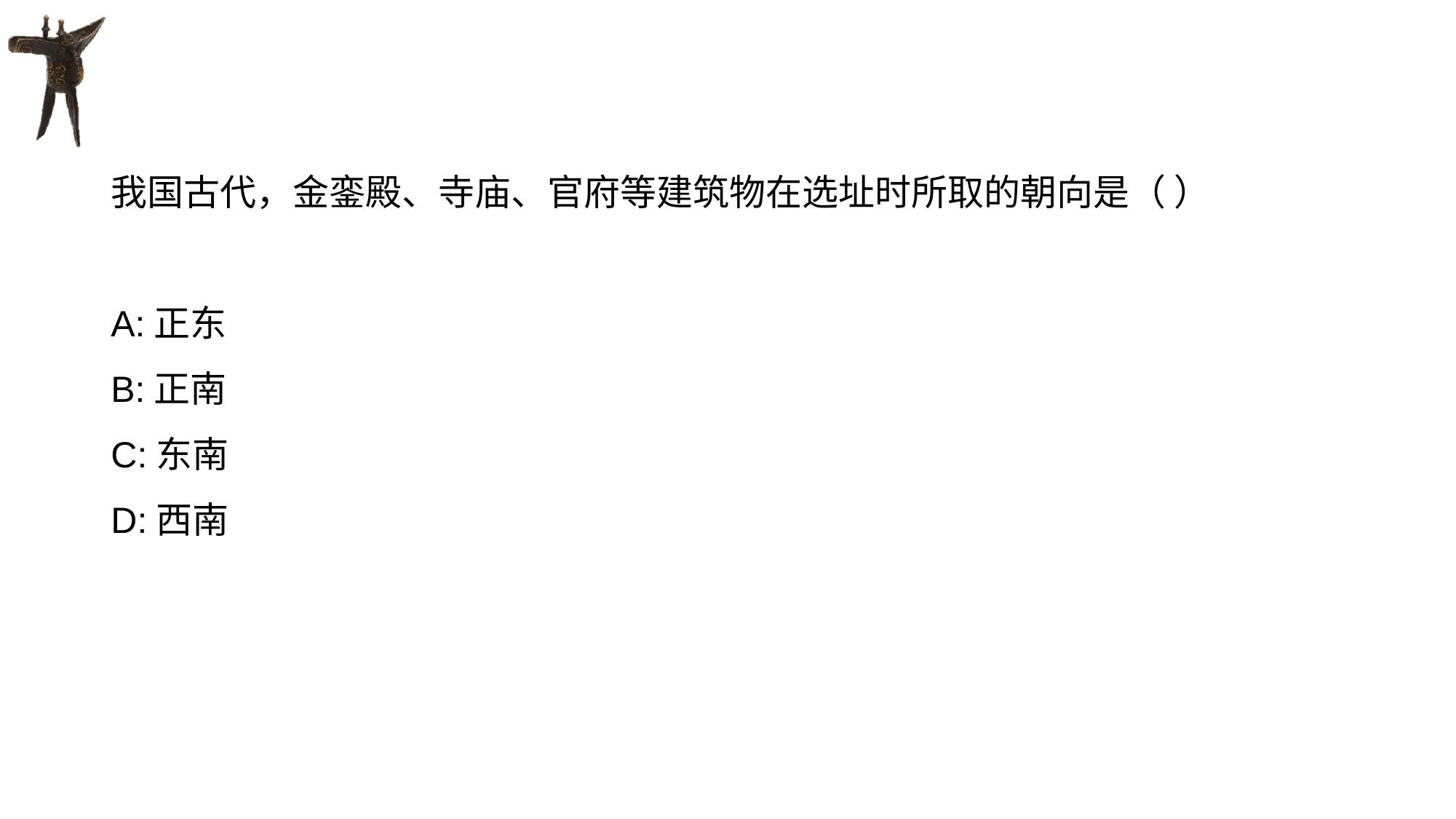

#
我国古代，金銮殿、寺庙、官府等建筑物在选址时所取的朝向是（ ）

A:正东
B:正南
C:东南
D:西南

90